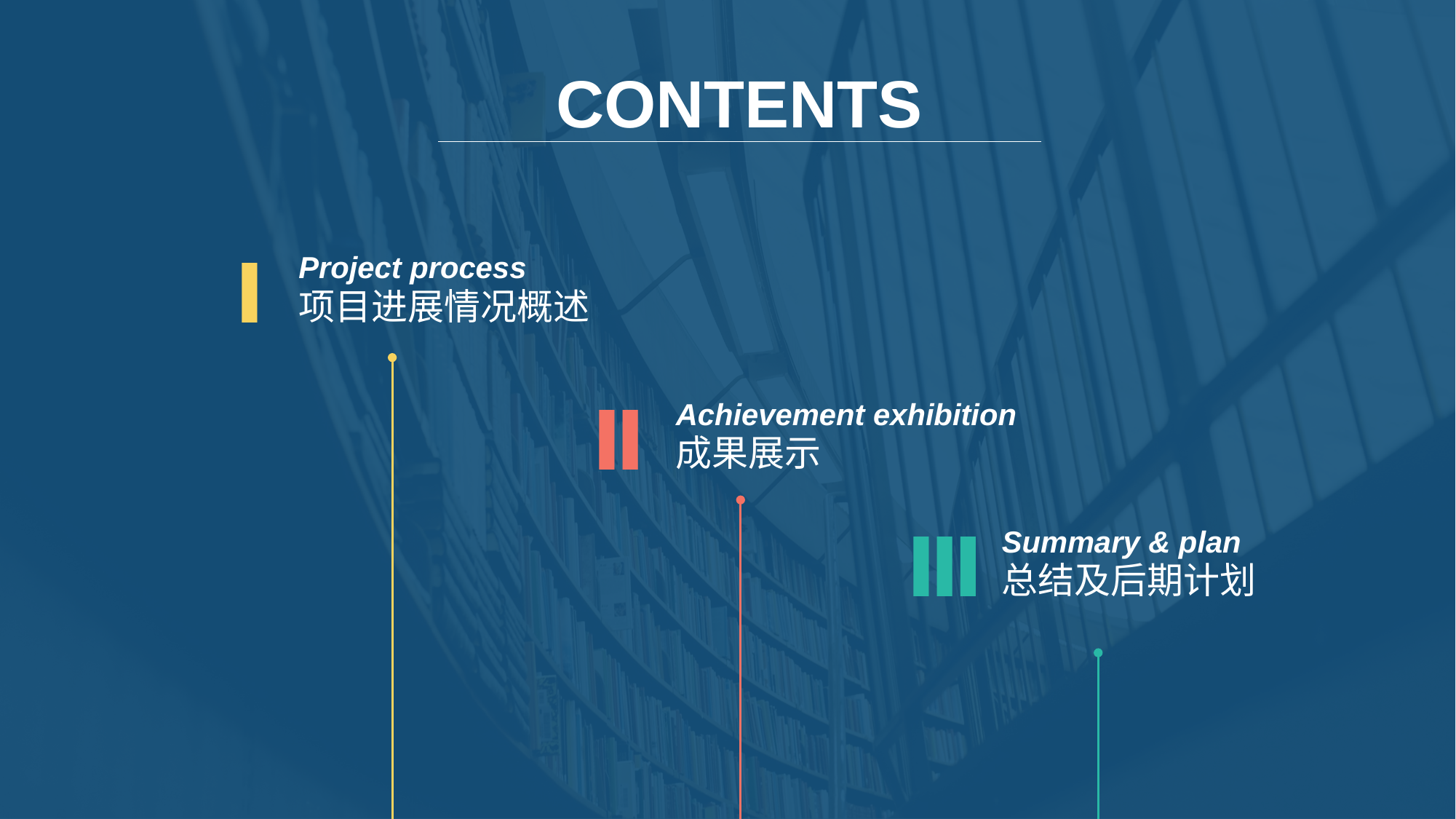

CONTENTS
Ⅰ
Project process
项目进展情况概述
Ⅱ
Achievement exhibition
成果展示
Ⅲ
Summary & plan
总结及后期计划